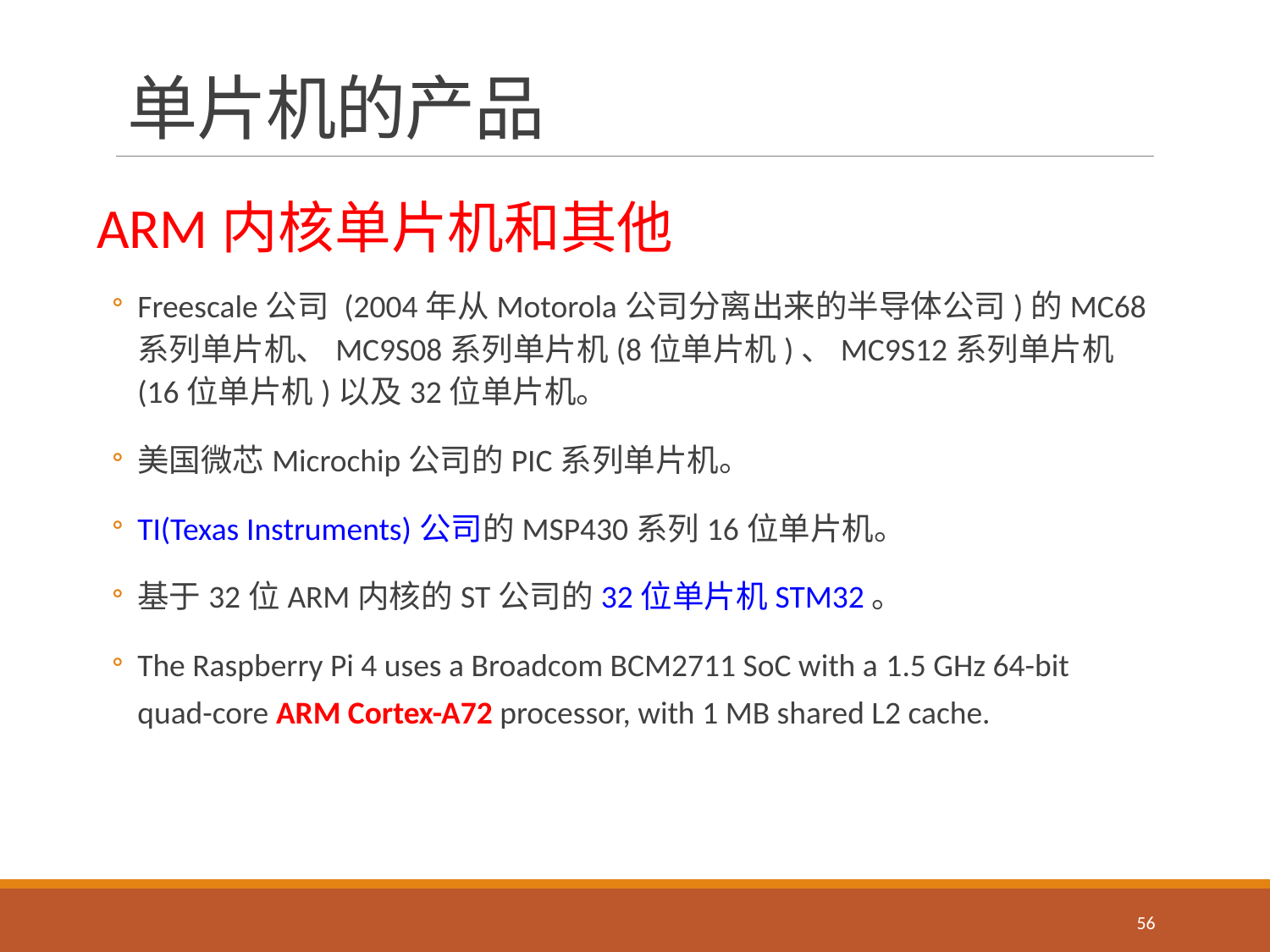

# 单片机的产品
ARM内核单片机和其他
Freescale公司 (2004年从Motorola公司分离出来的半导体公司)的MC68系列单片机、MC9S08系列单片机(8位单片机)、MC9S12系列单片机(16位单片机)以及32位单片机。
美国微芯Microchip公司的PIC系列单片机。
TI(Texas Instruments)公司的MSP430系列16位单片机。
基于32位ARM内核的ST公司的32位单片机STM32。
The Raspberry Pi 4 uses a Broadcom BCM2711 SoC with a 1.5 GHz 64-bit quad-core ARM Cortex-A72 processor, with 1 MB shared L2 cache.
56